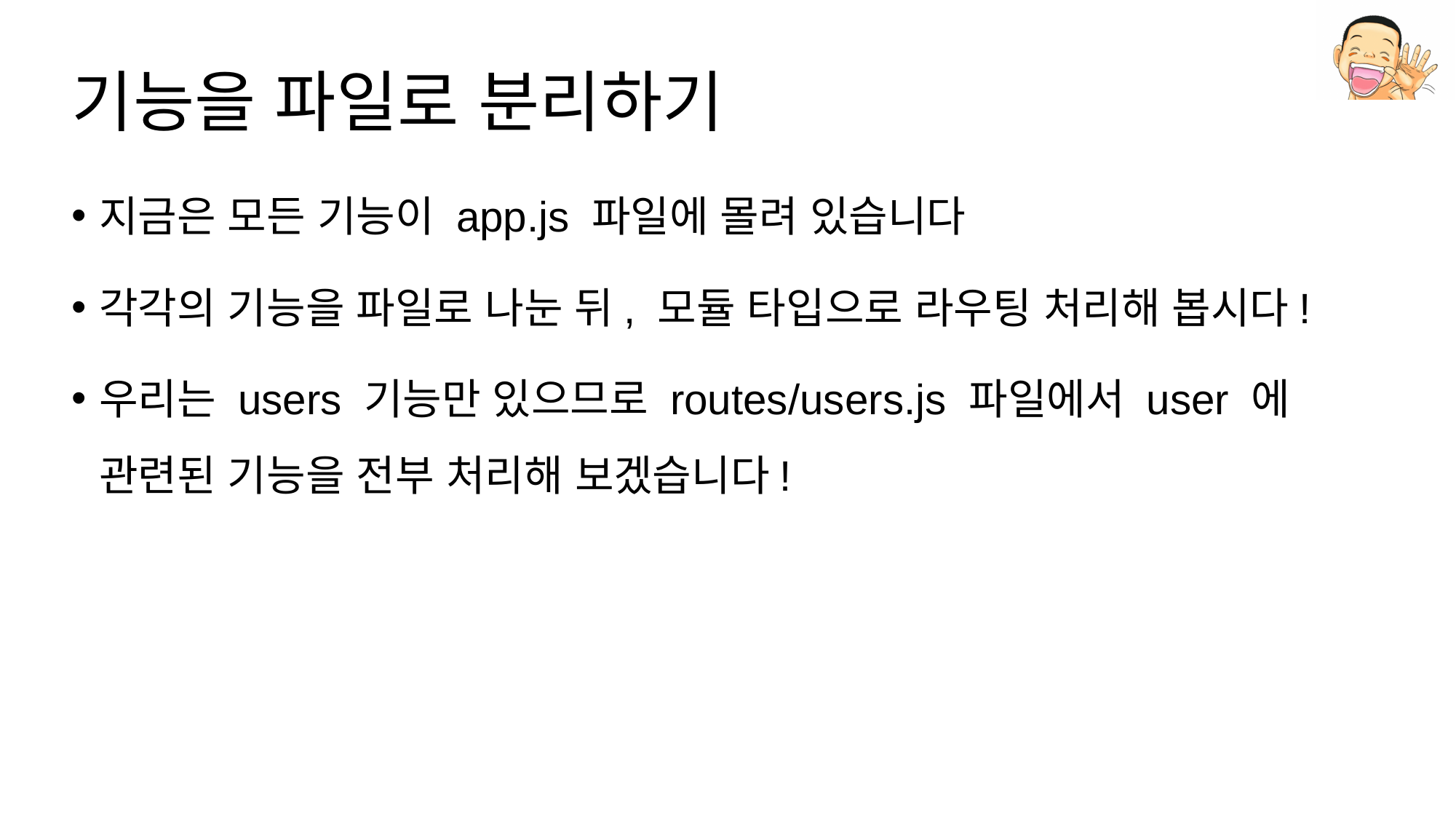

# 기능을 파일로 분리하기
지금은 모든 기능이 app.js 파일에 몰려 있습니다
각각의 기능을 파일로 나눈 뒤, 모듈 타입으로 라우팅 처리해 봅시다!
우리는 users 기능만 있으므로 routes/users.js 파일에서 user 에 관련된 기능을 전부 처리해 보겠습니다!